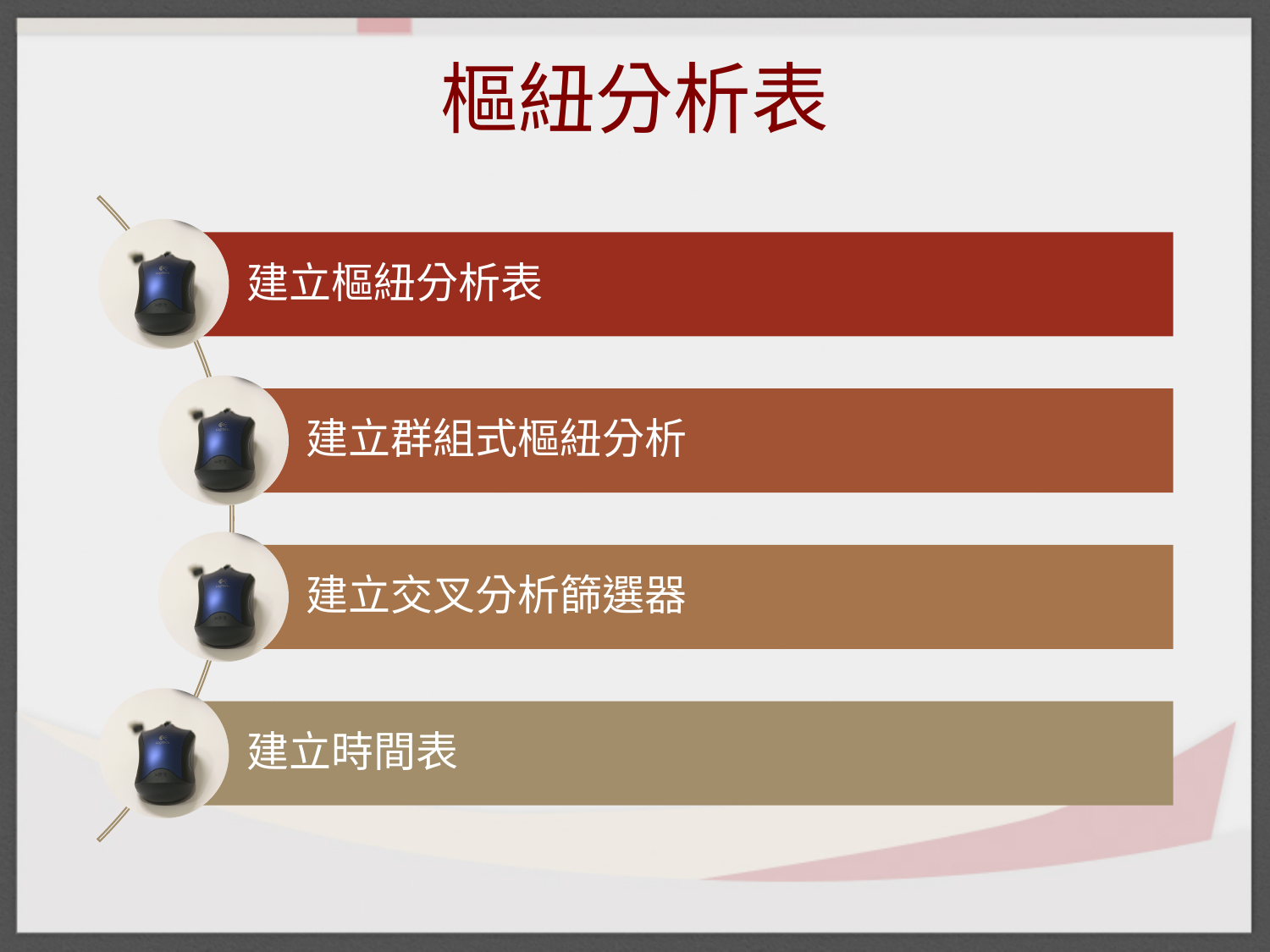

# 樞紐分析表
建立樞紐分析表
建立群組式樞紐分析
建立交叉分析篩選器
建立時間表